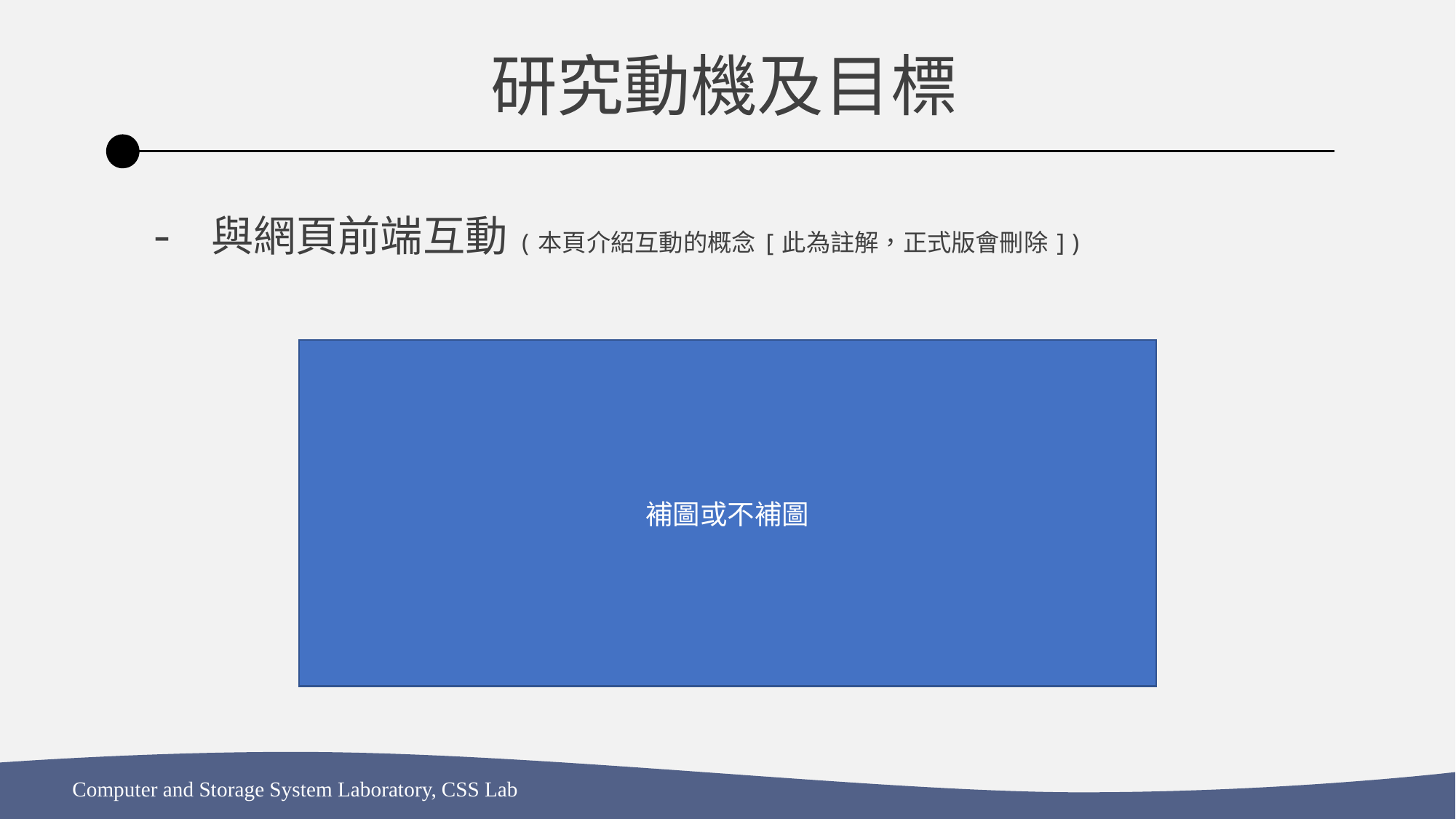

研究動機及目標

與網頁前端互動(本頁介紹互動的概念[此為註解，正式版會刪除])
補圖或不補圖

Computer and Storage System Laboratory, CSS Lab